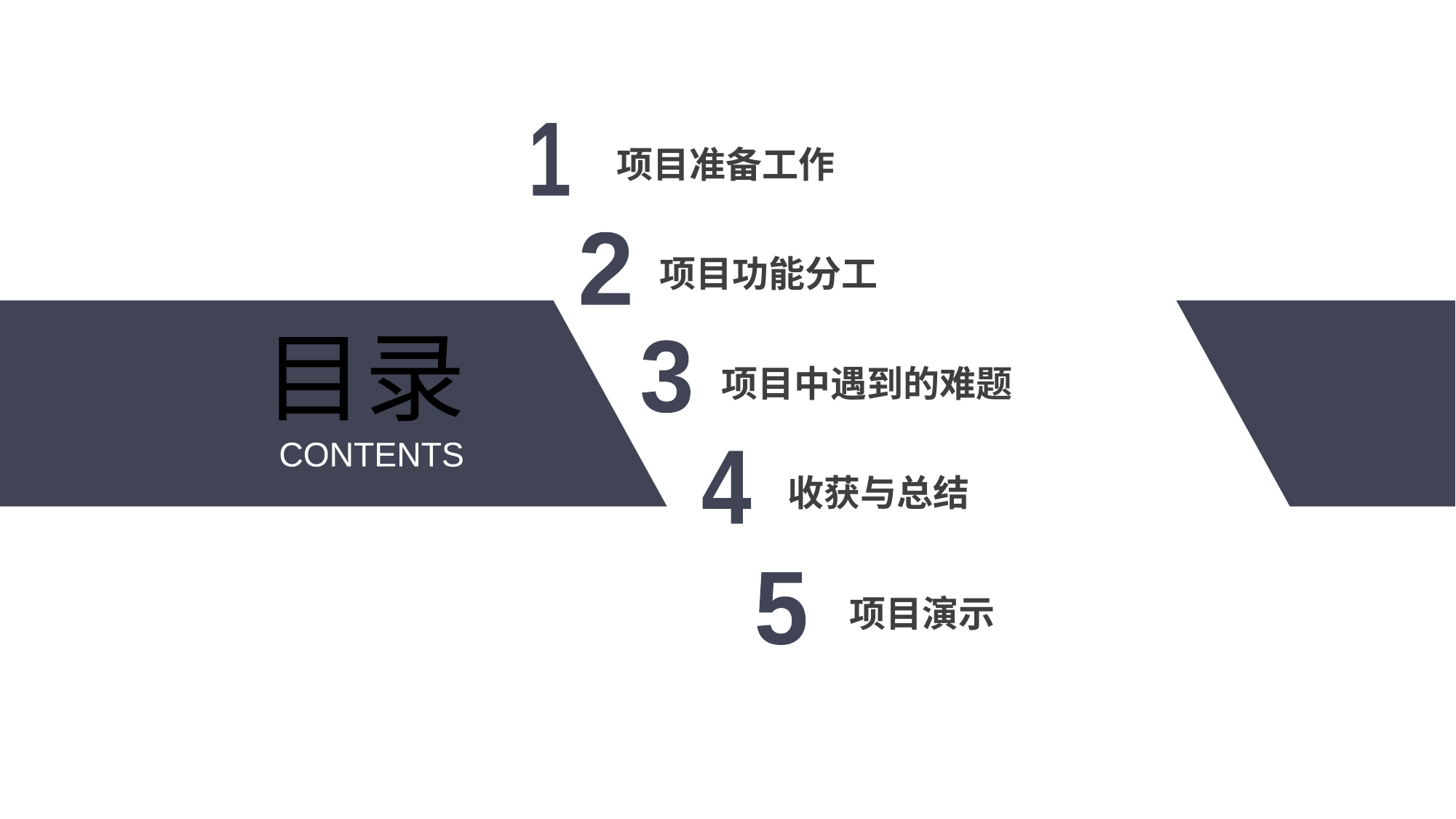

1
项目准备工作
2
项目功能分工

目录
3
项目中遇到的难题
CONTENTS
4
收获与总结
5
项目演示